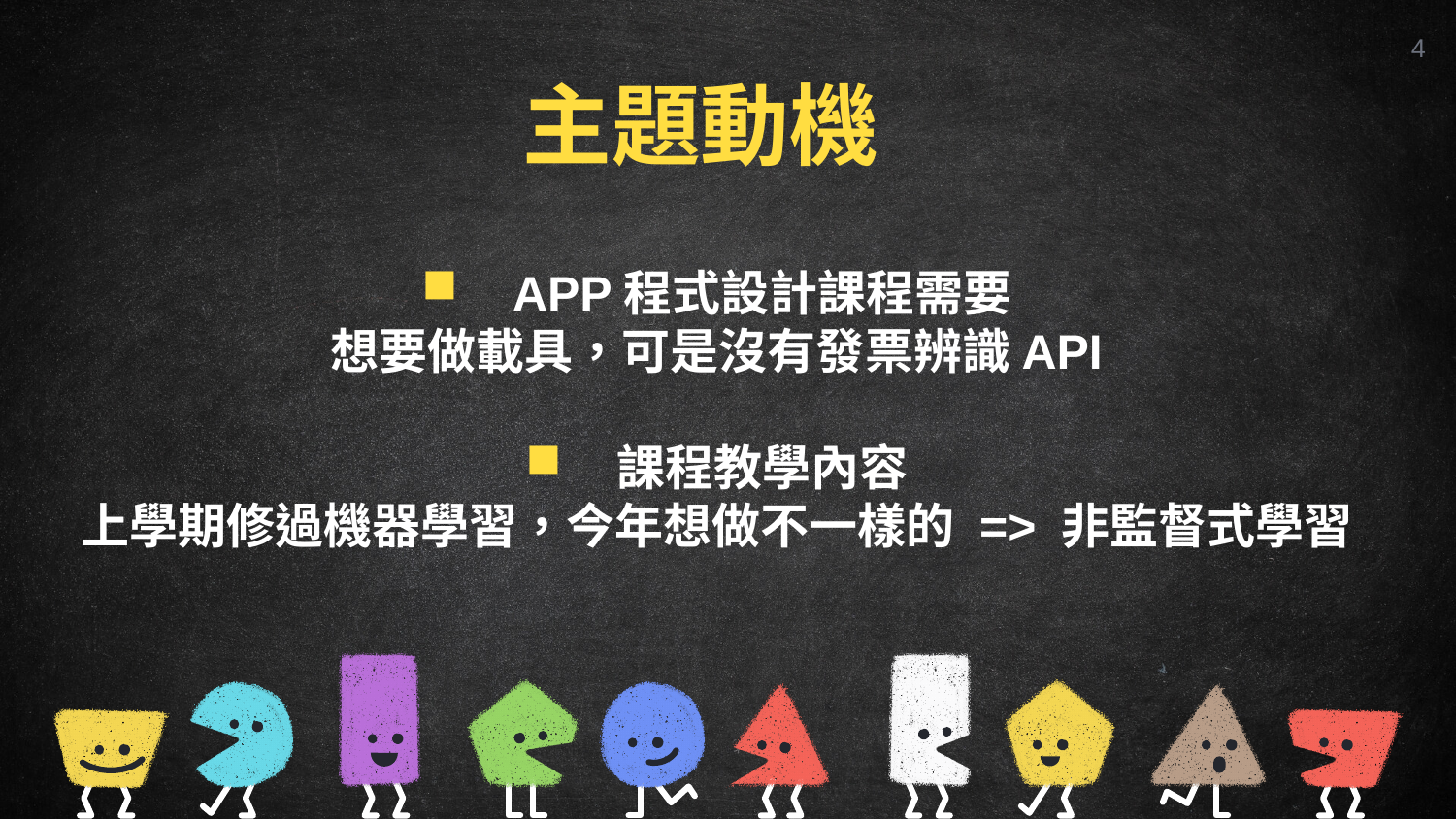

4
主題動機
APP程式設計課程需要
想要做載具，可是沒有發票辨識API

課程教學內容
上學期修過機器學習，今年想做不一樣的 => 非監督式學習